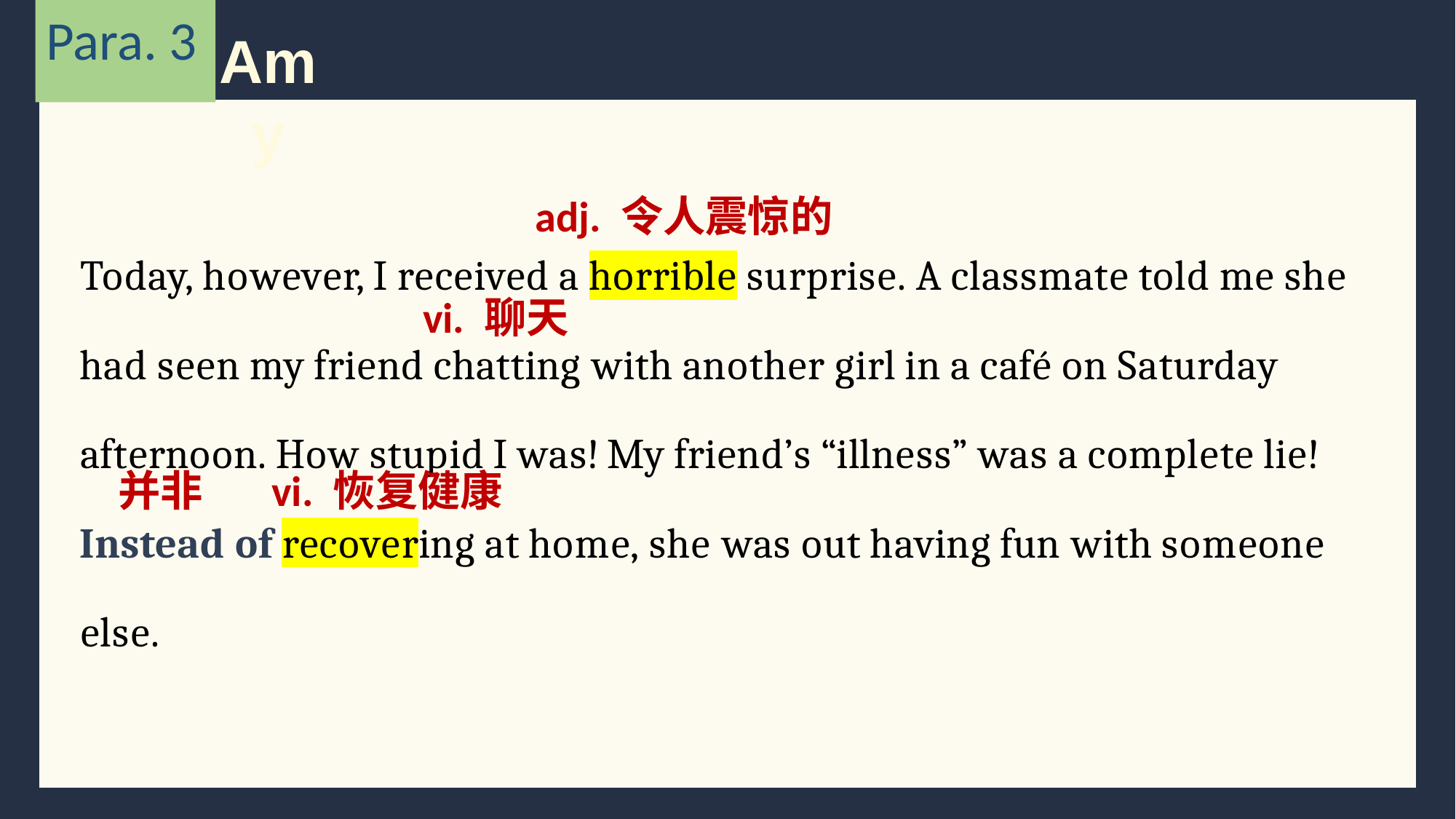

Para. 3
Amy

adj. 令人震惊的
Today, however, I received a horrible surprise. A classmate told me she had seen my friend chatting with another girl in a café on Saturday afternoon. How stupid I was! My friend’s “illness” was a complete lie! Instead of recovering at home, she was out having fun with someone else.
vi. 聊天
并非
vi. 恢复健康